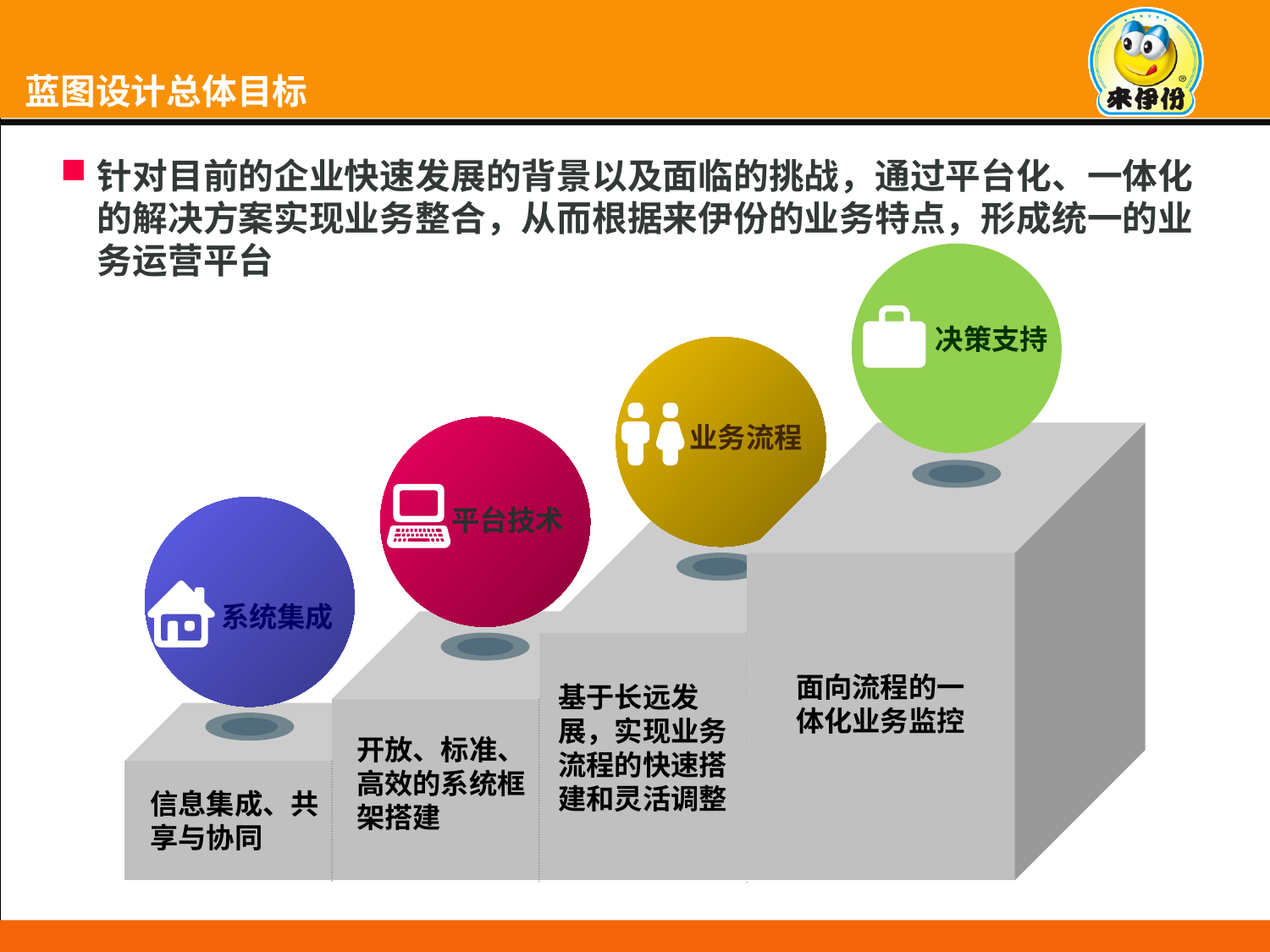

# 蓝图设计总体目标
针对目前的企业快速发展的背景以及面临的挑战，通过平台化、一体化的解决方案实现业务整合，从而根据来伊份的业务特点，形成统一的业务运营平台

决策支持

业务流程

平台技术

系统集成

面向流程的一体化业务监控

开放、标准、高效的系统框架搭建

信息集成、共享与协同

基于长远发展，实现业务流程的快速搭建和灵活调整